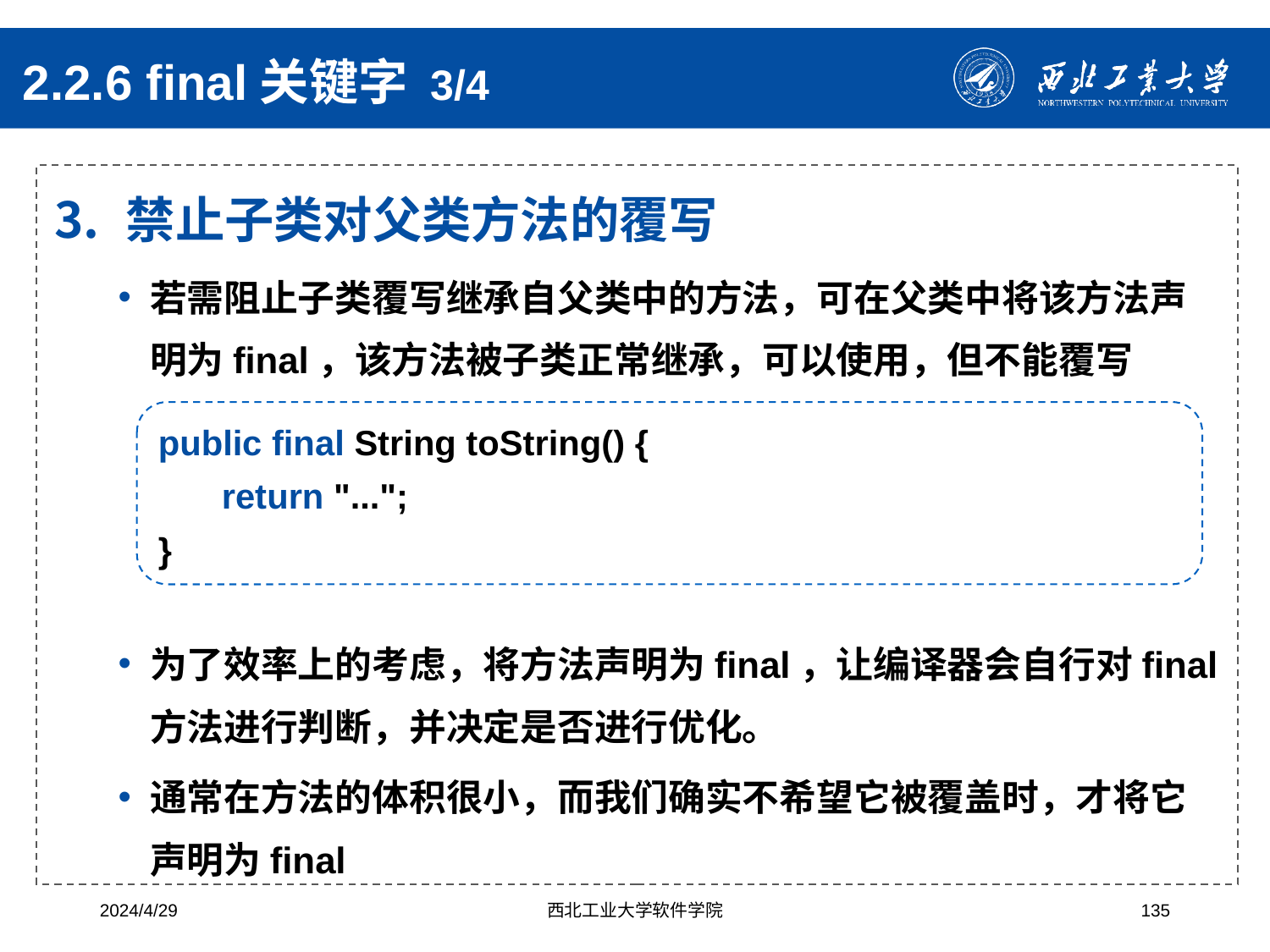

# 2.2.6 final关键字 3/4
禁止子类对父类方法的覆写
若需阻止子类覆写继承自父类中的方法，可在父类中将该方法声明为final，该方法被子类正常继承，可以使用，但不能覆写

为了效率上的考虑，将方法声明为final，让编译器会自行对final方法进行判断，并决定是否进行优化。
通常在方法的体积很小，而我们确实不希望它被覆盖时，才将它声明为final

public final String toString() {
return "...";
}
2024/4/29
西北工业大学软件学院
135